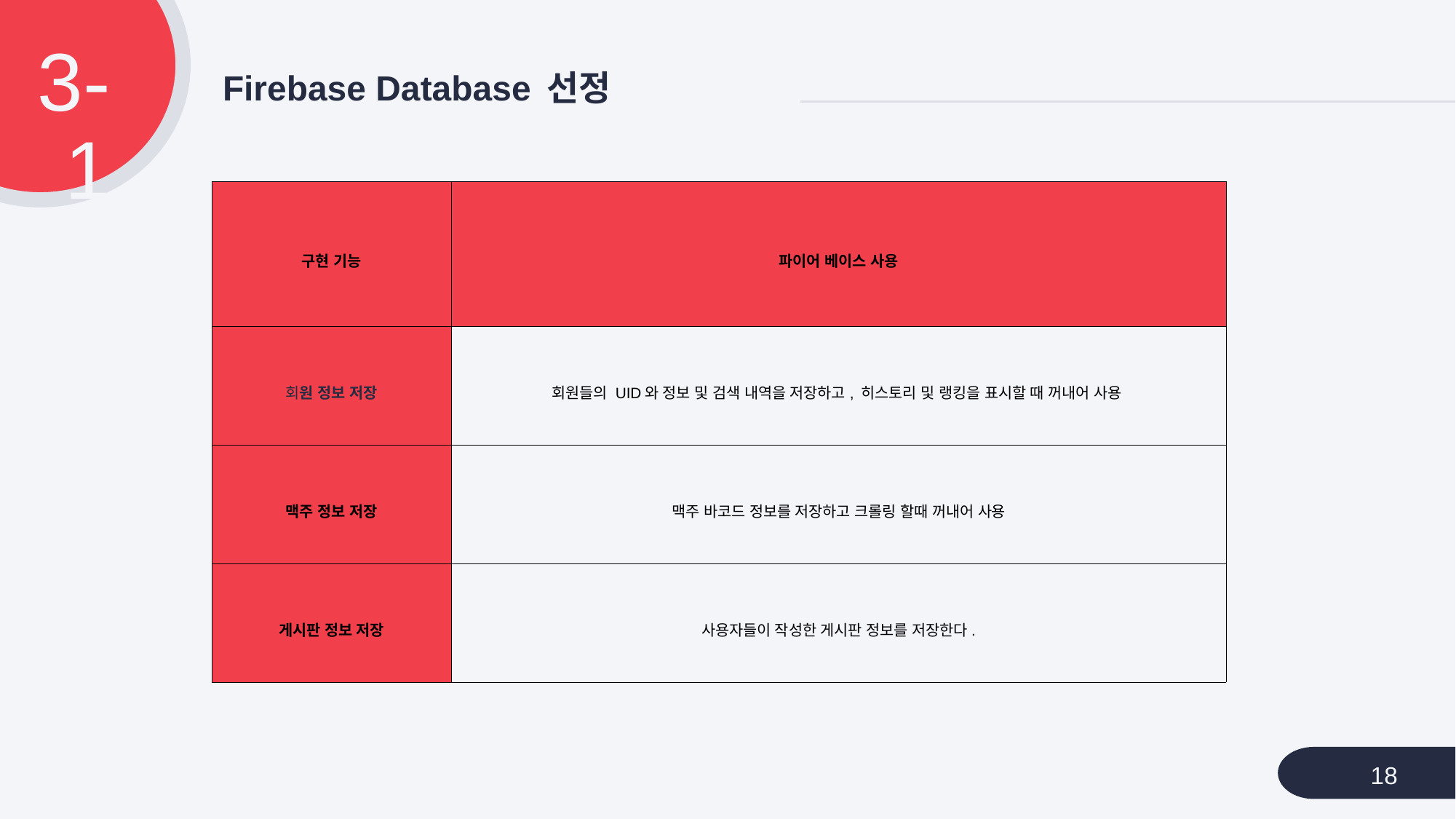

3-1
# Firebase Database 선정
| 구현 기능 | 파이어 베이스 사용 |
| --- | --- |
| 회원 정보 저장 | 회원들의 UID와 정보 및 검색 내역을 저장하고, 히스토리 및 랭킹을 표시할 때 꺼내어 사용 |
| 맥주 정보 저장 | 맥주 바코드 정보를 저장하고 크롤링 할때 꺼내어 사용 |
| 게시판 정보 저장 | 사용자들이 작성한 게시판 정보를 저장한다. |

18